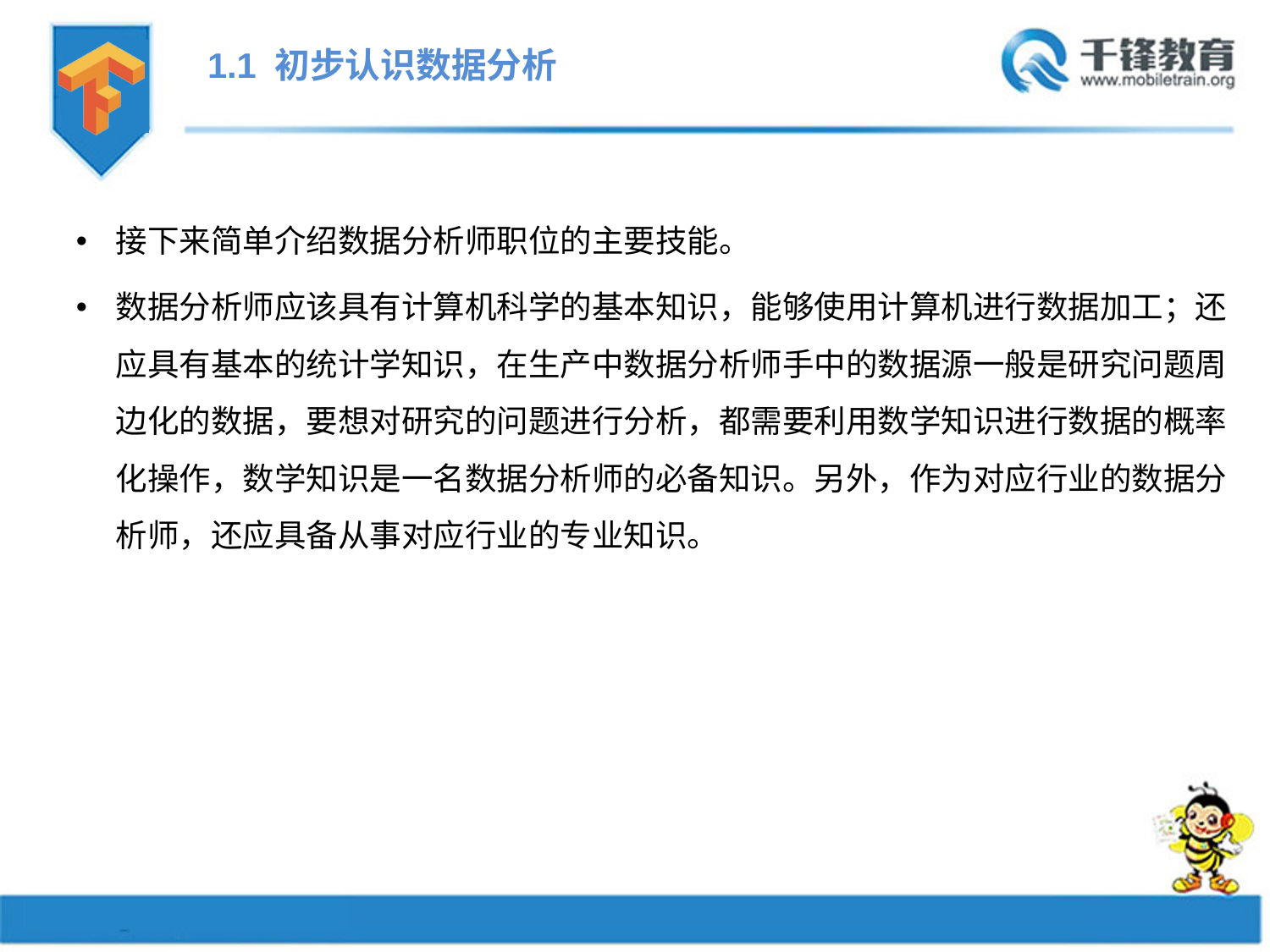

1.1 初步认识数据分析
接下来简单介绍数据分析师职位的主要技能。
数据分析师应该具有计算机科学的基本知识，能够使用计算机进行数据加工；还应具有基本的统计学知识，在生产中数据分析师手中的数据源一般是研究问题周边化的数据，要想对研究的问题进行分析，都需要利用数学知识进行数据的概率化操作，数学知识是一名数据分析师的必备知识。另外，作为对应行业的数据分析师，还应具备从事对应行业的专业知识。